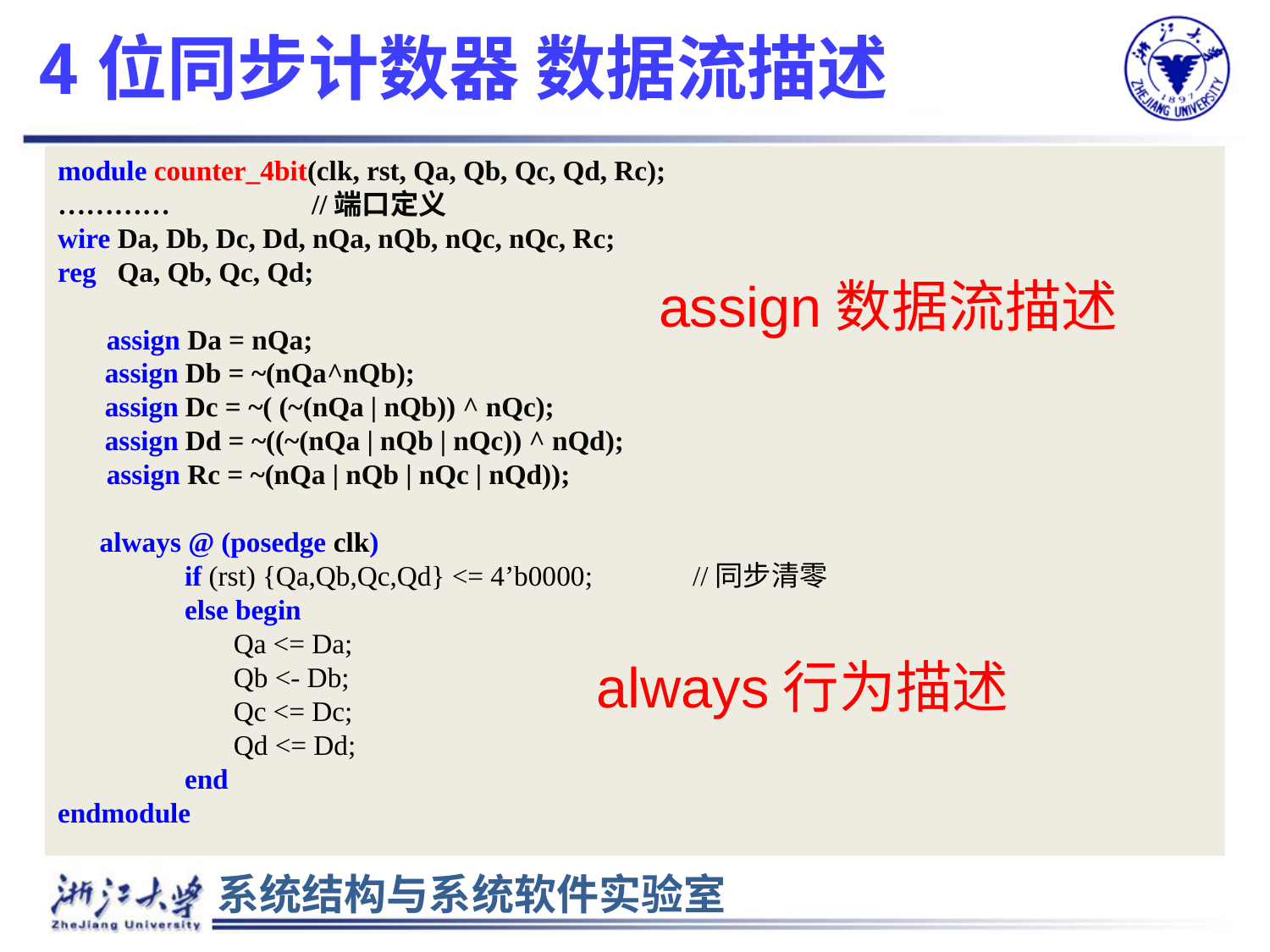

# 4位同步计数器 数据流描述
module counter_4bit(clk, rst, Qa, Qb, Qc, Qd, Rc);
…………		//端口定义
wire Da, Db, Dc, Dd, nQa, nQb, nQc, nQc, Rc;
reg   Qa, Qb, Qc, Qd;

       assign Da = nQa;
      assign Db = ~(nQa^nQb);
      assign Dc = ~( (~(nQa | nQb)) ^ nQc);
      assign Dd = ~((~(nQa | nQb | nQc)) ^ nQd);
       assign Rc = ~(nQa | nQb | nQc | nQd));

      always @ (posedge clk)
	if (rst) {Qa,Qb,Qc,Qd} <= 4’b0000;	//同步清零
	else begin
	       Qa <= Da;
	       Qb <- Db;
	       Qc <= Dc;
	       Qd <= Dd;
	end
endmodule
assign数据流描述
always行为描述